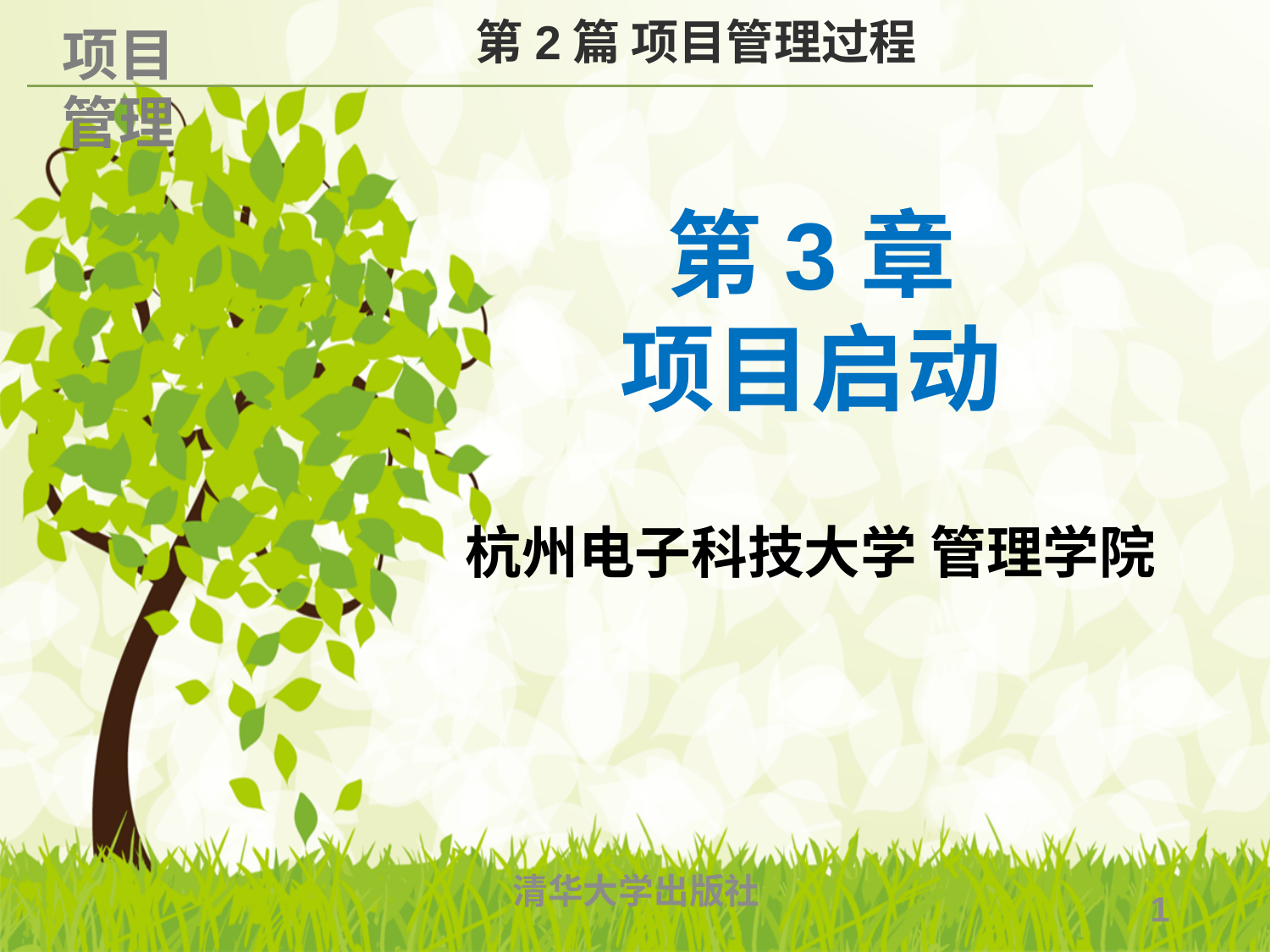

第2篇 项目管理过程
第3章
项目启动
杭州电子科技大学 管理学院
清华大学出版社
1